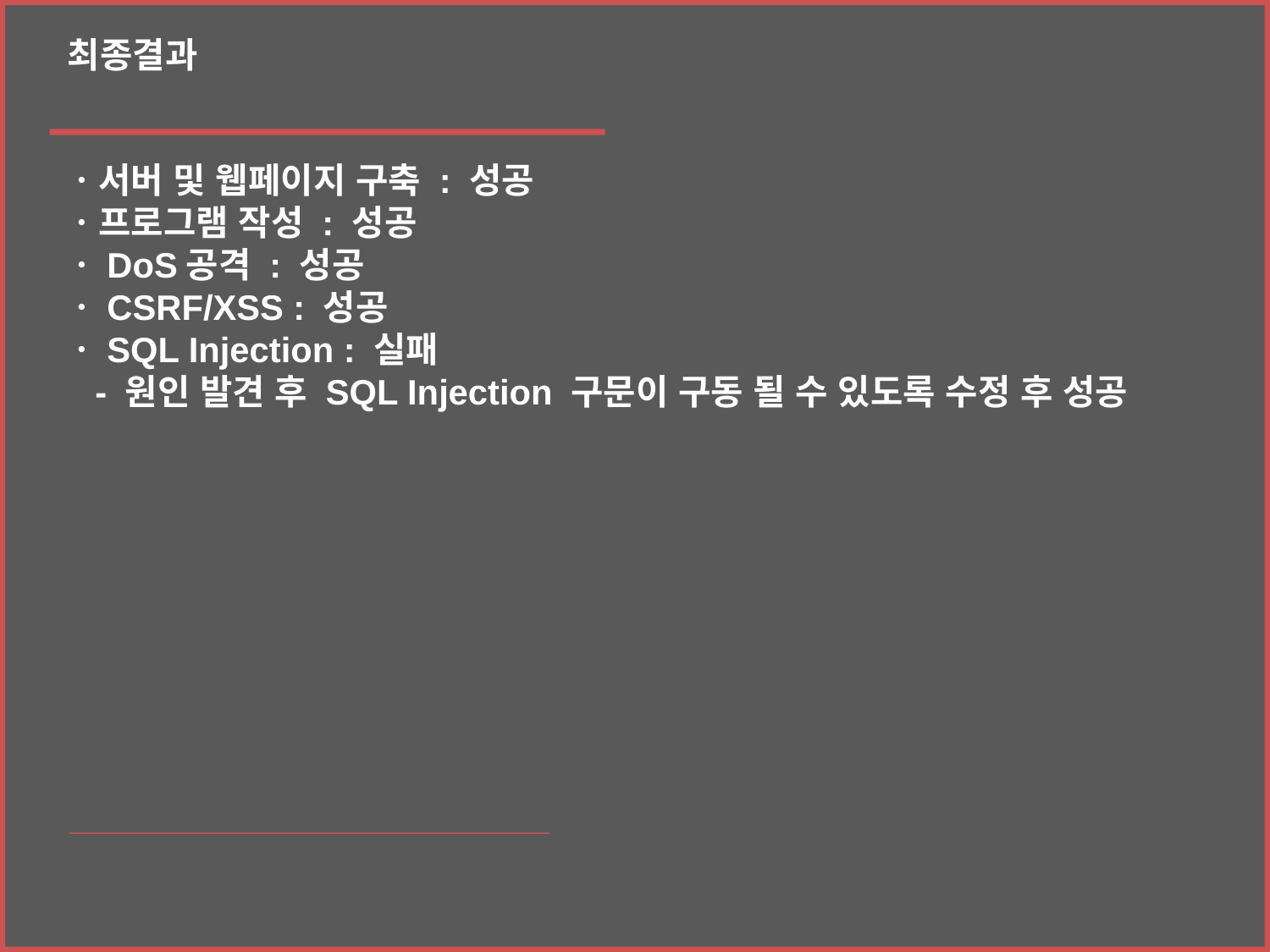

최종결과

ㆍ서버 및 웹페이지 구축 : 성공
ㆍ프로그램 작성 : 성공
ㆍDoS공격 : 성공
ㆍCSRF/XSS : 성공
ㆍSQL Injection : 실패
   - 원인 발견 후 SQL Injection 구문이 구동 될 수 있도록 수정 후 성공